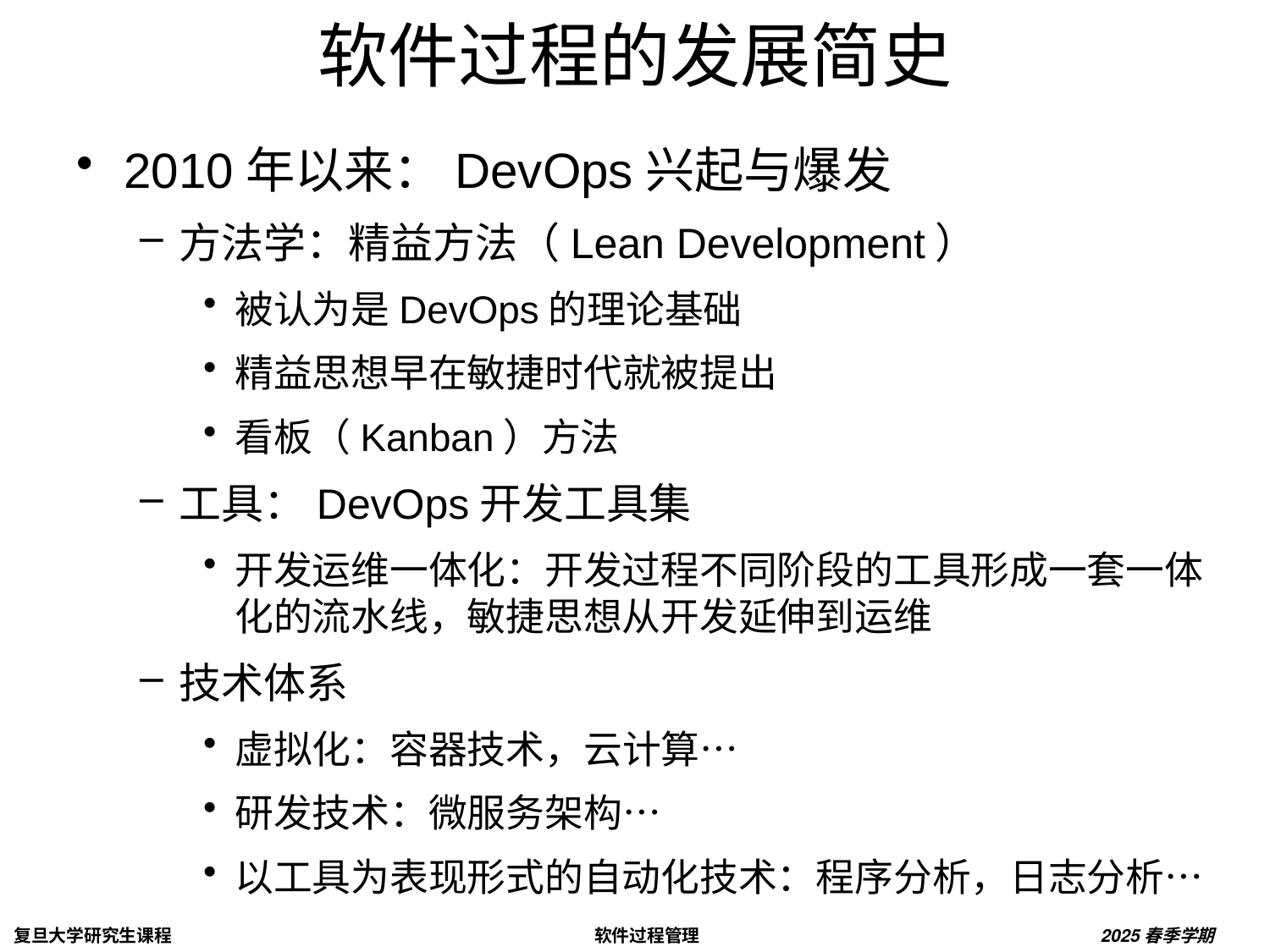

# 软件过程的发展简史
2010年以来：DevOps兴起与爆发
方法学：精益方法（Lean Development）
被认为是DevOps的理论基础
精益思想早在敏捷时代就被提出
看板（Kanban）方法
工具：DevOps开发工具集
开发运维一体化：开发过程不同阶段的工具形成一套一体化的流水线，敏捷思想从开发延伸到运维
技术体系
虚拟化：容器技术，云计算…
研发技术：微服务架构…
以工具为表现形式的自动化技术：程序分析，日志分析…